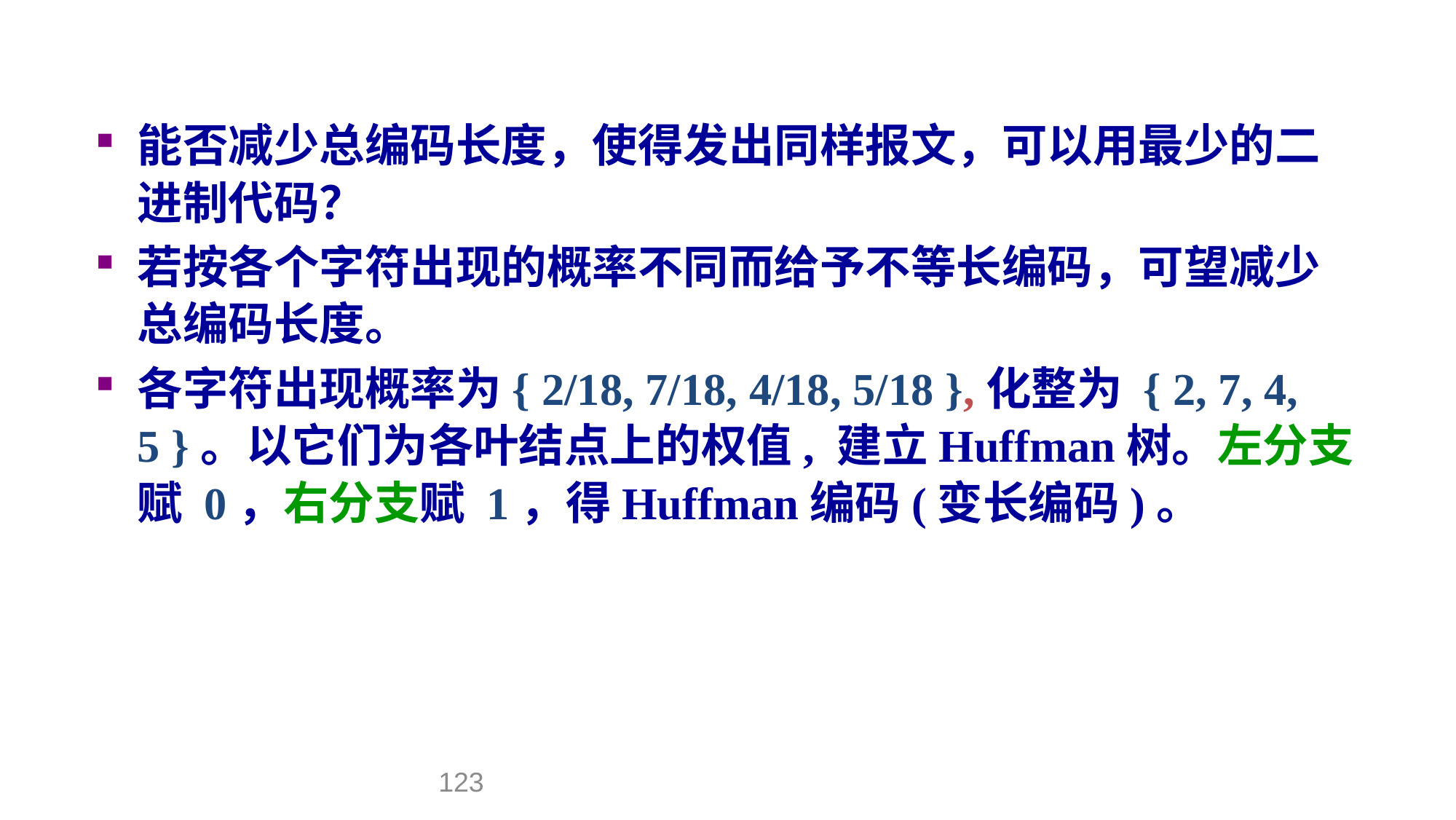

能否减少总编码长度，使得发出同样报文，可以用最少的二进制代码？
若按各个字符出现的概率不同而给予不等长编码，可望减少总编码长度。
各字符出现概率为{ 2/18, 7/18, 4/18, 5/18 },化整为 { 2, 7, 4, 5 }。以它们为各叶结点上的权值, 建立Huffman树。左分支赋 0，右分支赋 1，得Huffman编码(变长编码)。
123